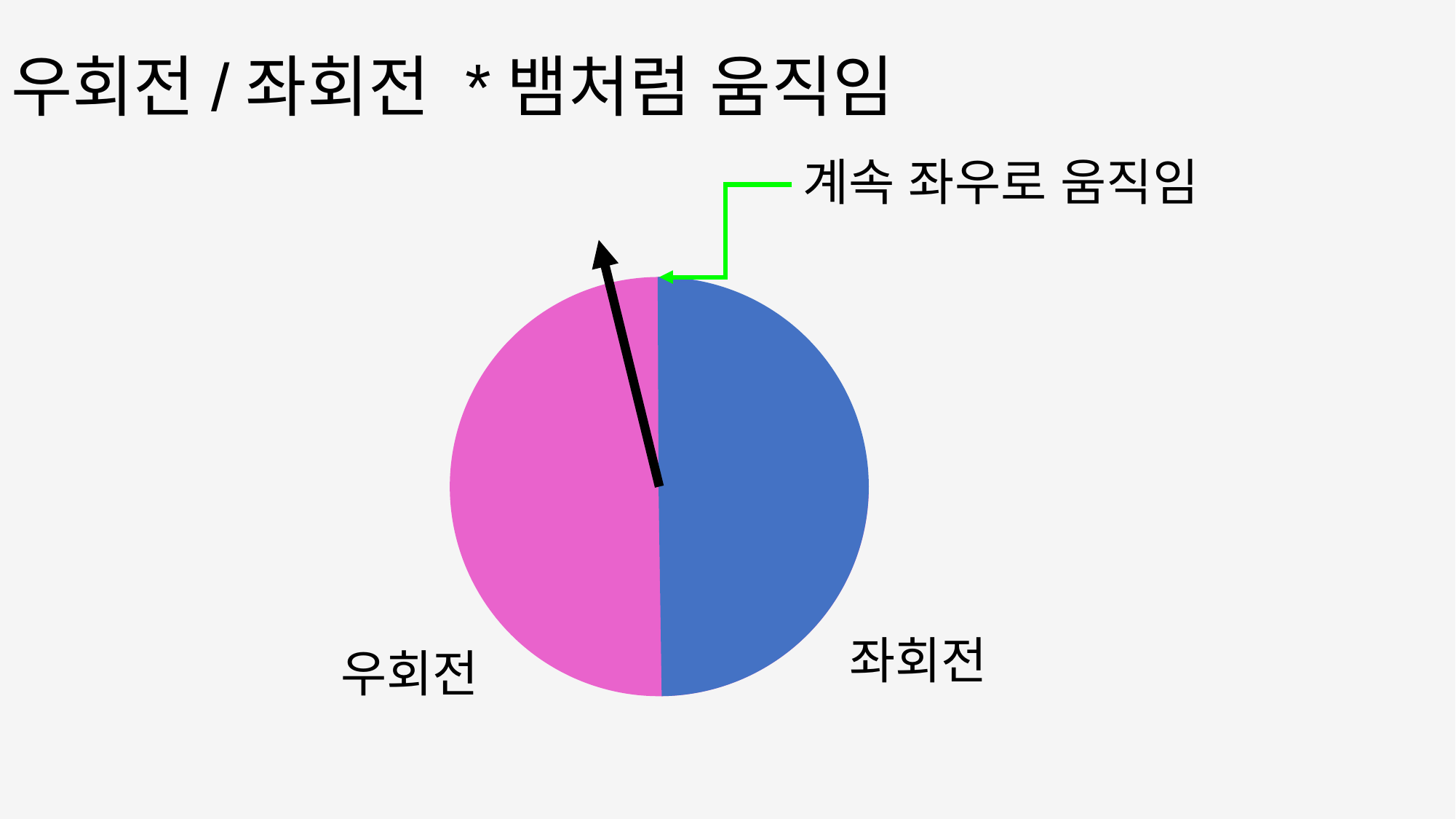

# 우회전/좌회전 *뱀처럼 움직임
계속 좌우로 움직임

좌회전
우회전